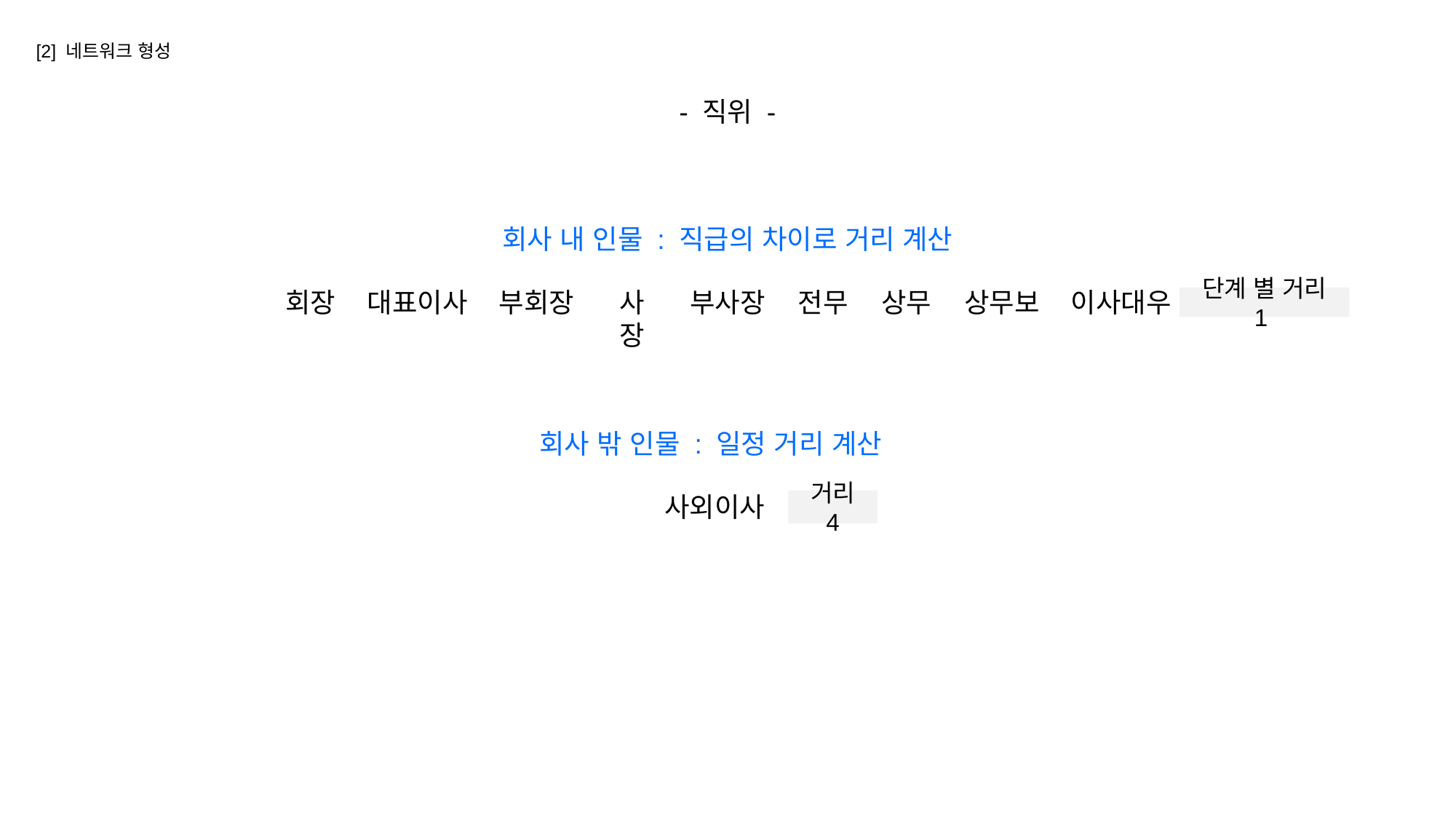

[2] 네트워크 형성
- 직위 -
회사 내 인물 : 직급의 차이로 거리 계산
회장
대표이사
부회장
사장
부사장
전무
상무
상무보
이사대우
단계 별 거리 1
회사 밖 인물 : 일정 거리 계산
사외이사
거리 4